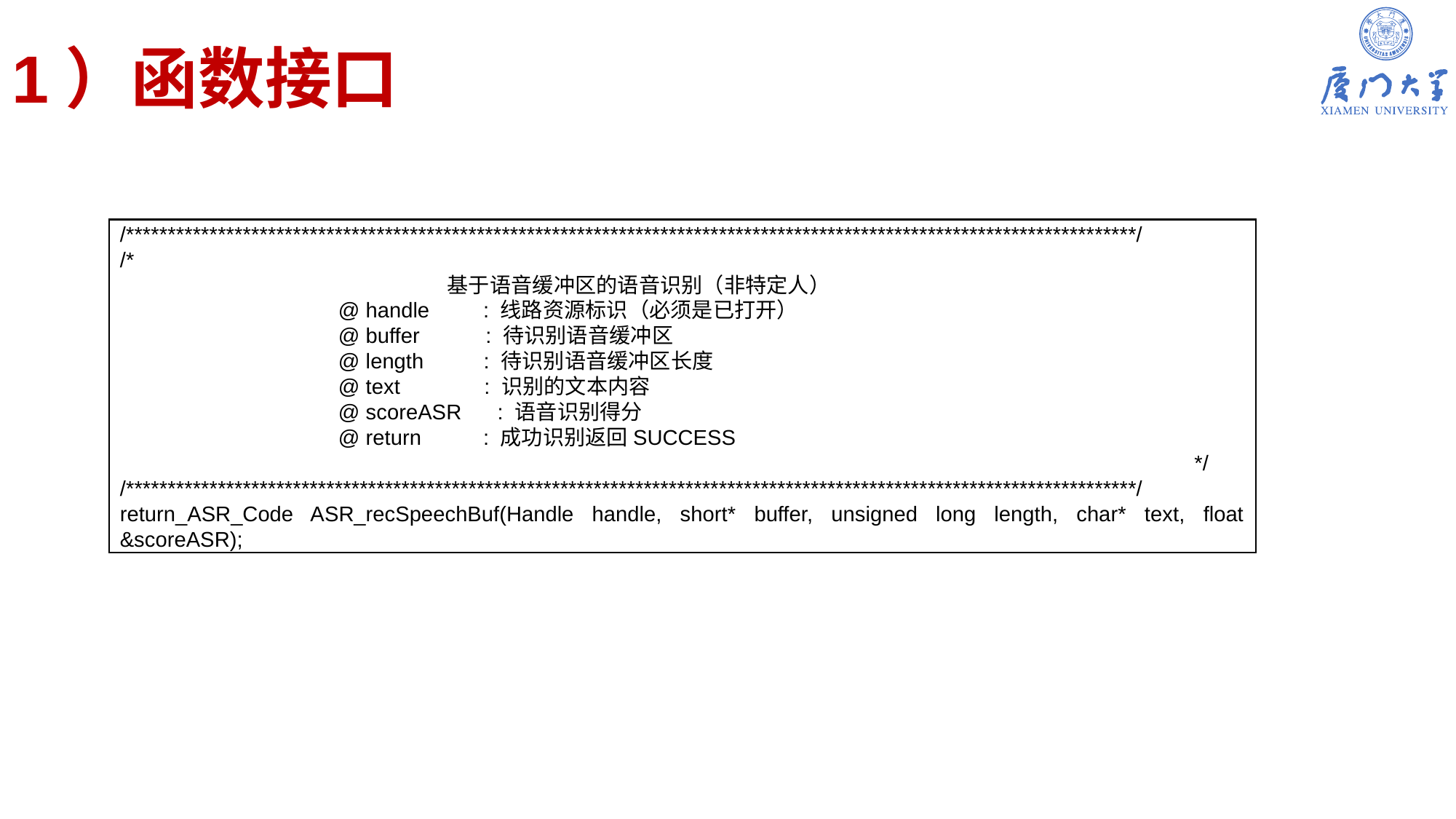

# 1）函数接口
/*************************************************************************************************************************/
/*
			基于语音缓冲区的语音识别（非特定人）
		@ handle	      : 线路资源标识（必须是已打开）
		@ buffer           : 待识别语音缓冲区
		@ length          : 待识别语音缓冲区长度
		@ text              : 识别的文本内容
		@ scoreASR      : 语音识别得分
		@ return	      : 成功识别返回SUCCESS
                                                                                                                                                                                   */
/*************************************************************************************************************************/
return_ASR_Code ASR_recSpeechBuf(Handle handle, short* buffer, unsigned long length, char* text, float &scoreASR);